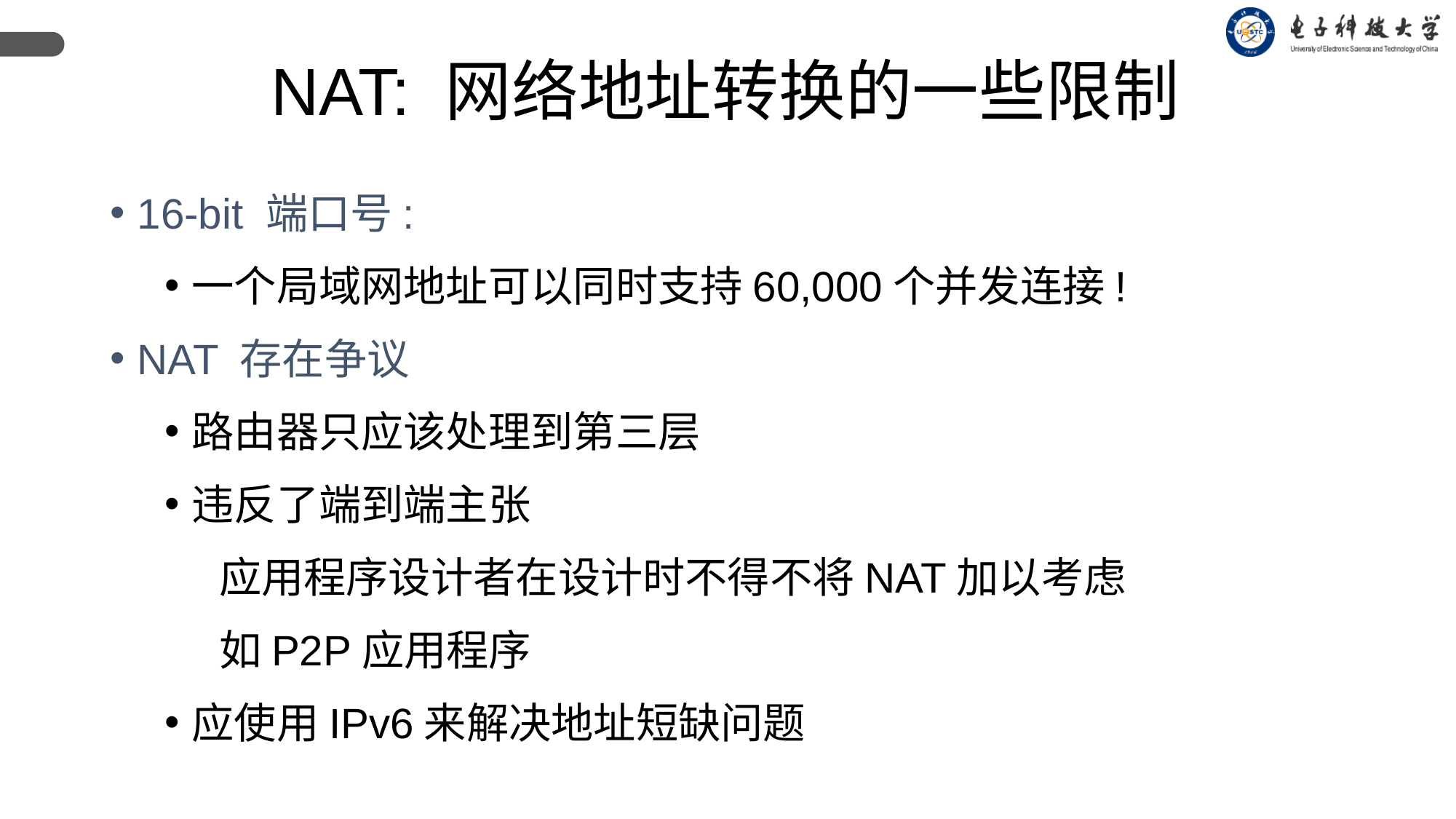

NAT: 网络地址转换的一些限制
16-bit 端口号:
一个局域网地址可以同时支持60,000个并发连接!
NAT 存在争议
路由器只应该处理到第三层
违反了端到端主张
应用程序设计者在设计时不得不将NAT加以考虑
如P2P应用程序
应使用IPv6来解决地址短缺问题